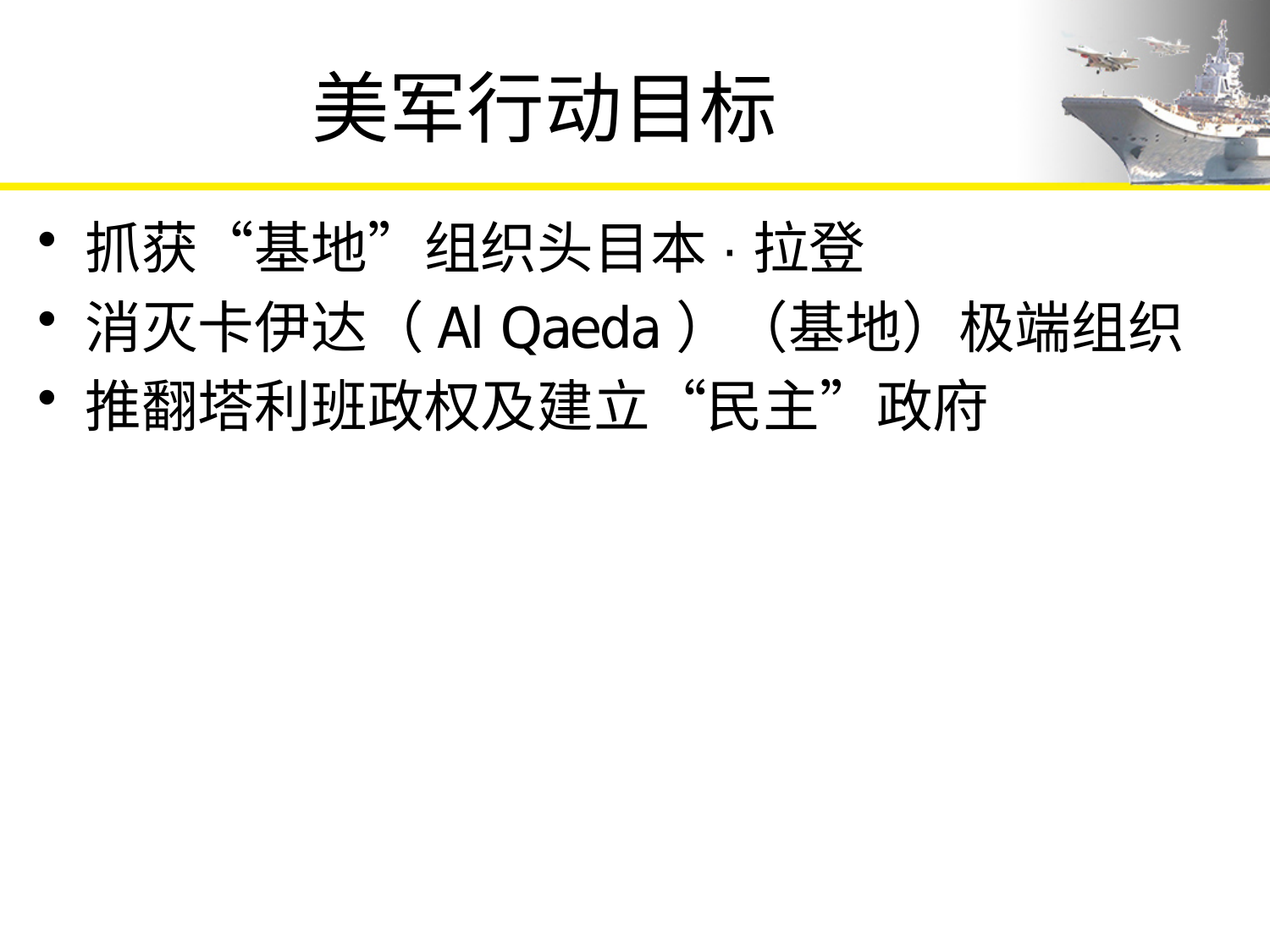

# 美军行动目标
抓获“基地”组织头目本·拉登
消灭卡伊达（Al Qaeda）（基地）极端组织
推翻塔利班政权及建立“民主”政府